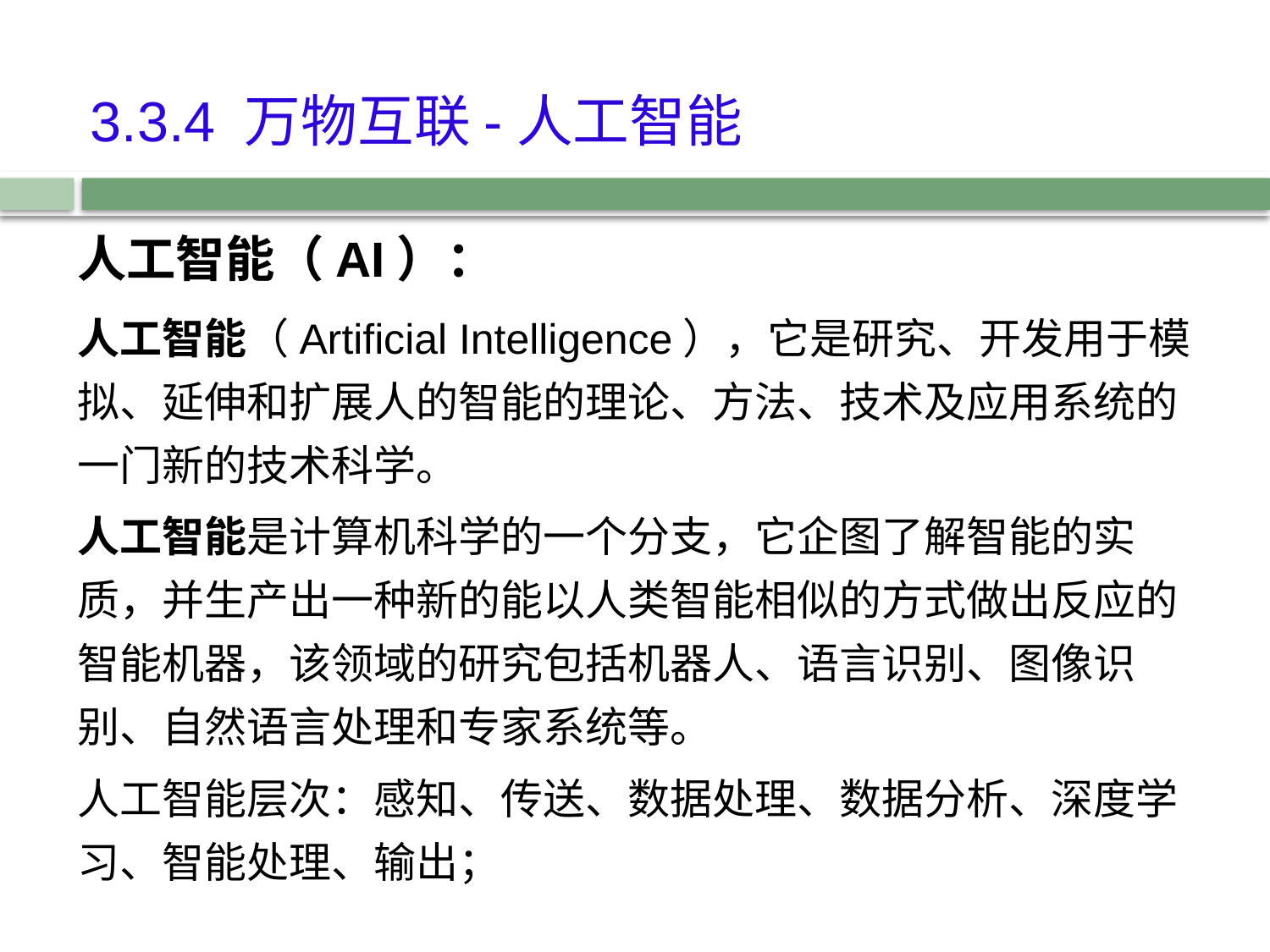

# 3.3.4 万物互联-人工智能

人工智能（AI）：
人工智能（Artificial Intelligence），它是研究、开发用于模拟、延伸和扩展人的智能的理论、方法、技术及应用系统的一门新的技术科学。
人工智能是计算机科学的一个分支，它企图了解智能的实质，并生产出一种新的能以人类智能相似的方式做出反应的智能机器，该领域的研究包括机器人、语言识别、图像识别、自然语言处理和专家系统等。
人工智能层次：感知、传送、数据处理、数据分析、深度学习、智能处理、输出；